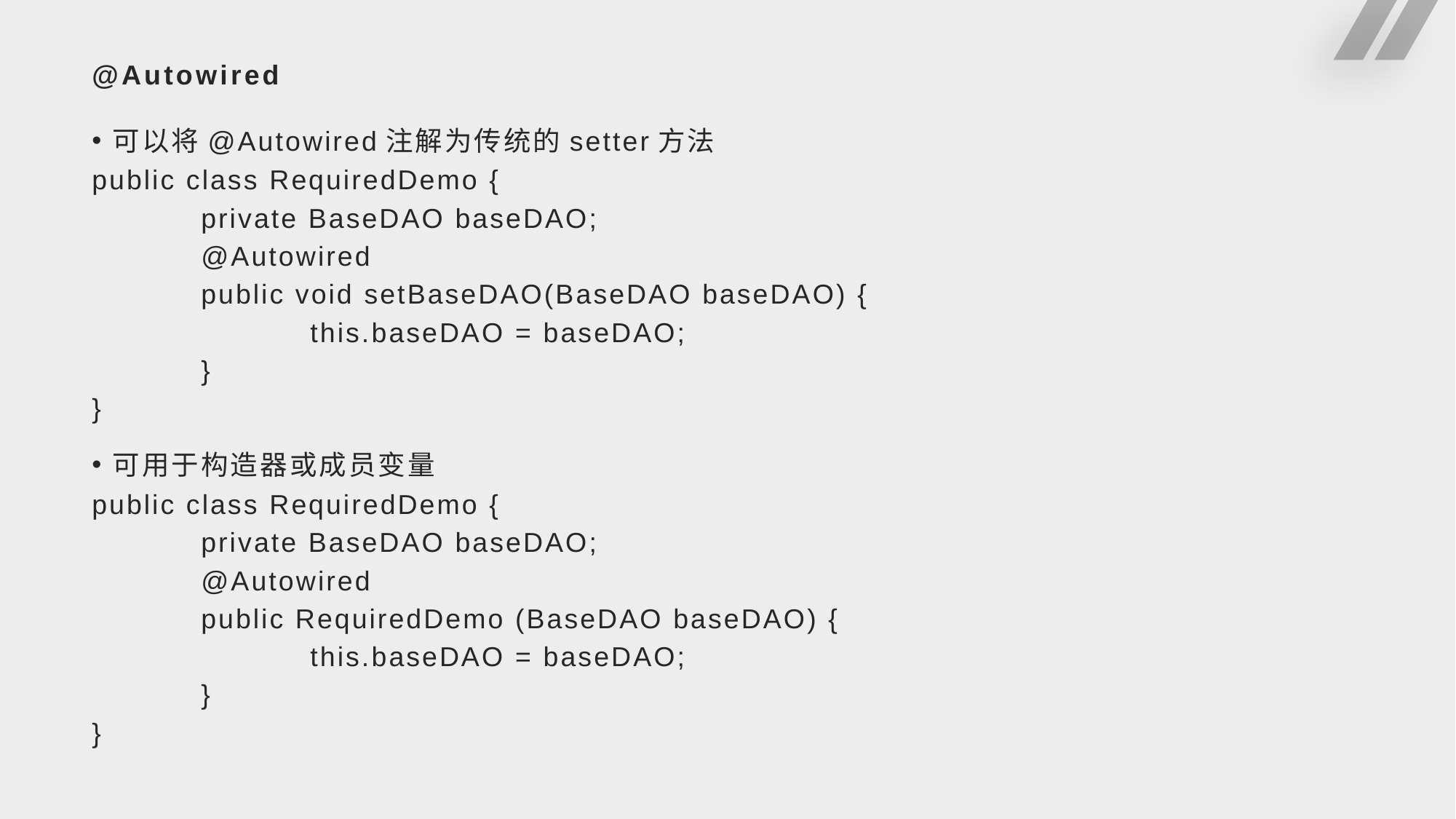

# @Autowired
可以将@Autowired注解为传统的setter方法
public class RequiredDemo {
	private BaseDAO baseDAO;
	@Autowired
	public void setBaseDAO(BaseDAO baseDAO) {
		this.baseDAO = baseDAO;
	}
}
可用于构造器或成员变量
public class RequiredDemo {
	private BaseDAO baseDAO;
	@Autowired
	public RequiredDemo (BaseDAO baseDAO) {
		this.baseDAO = baseDAO;
	}
}